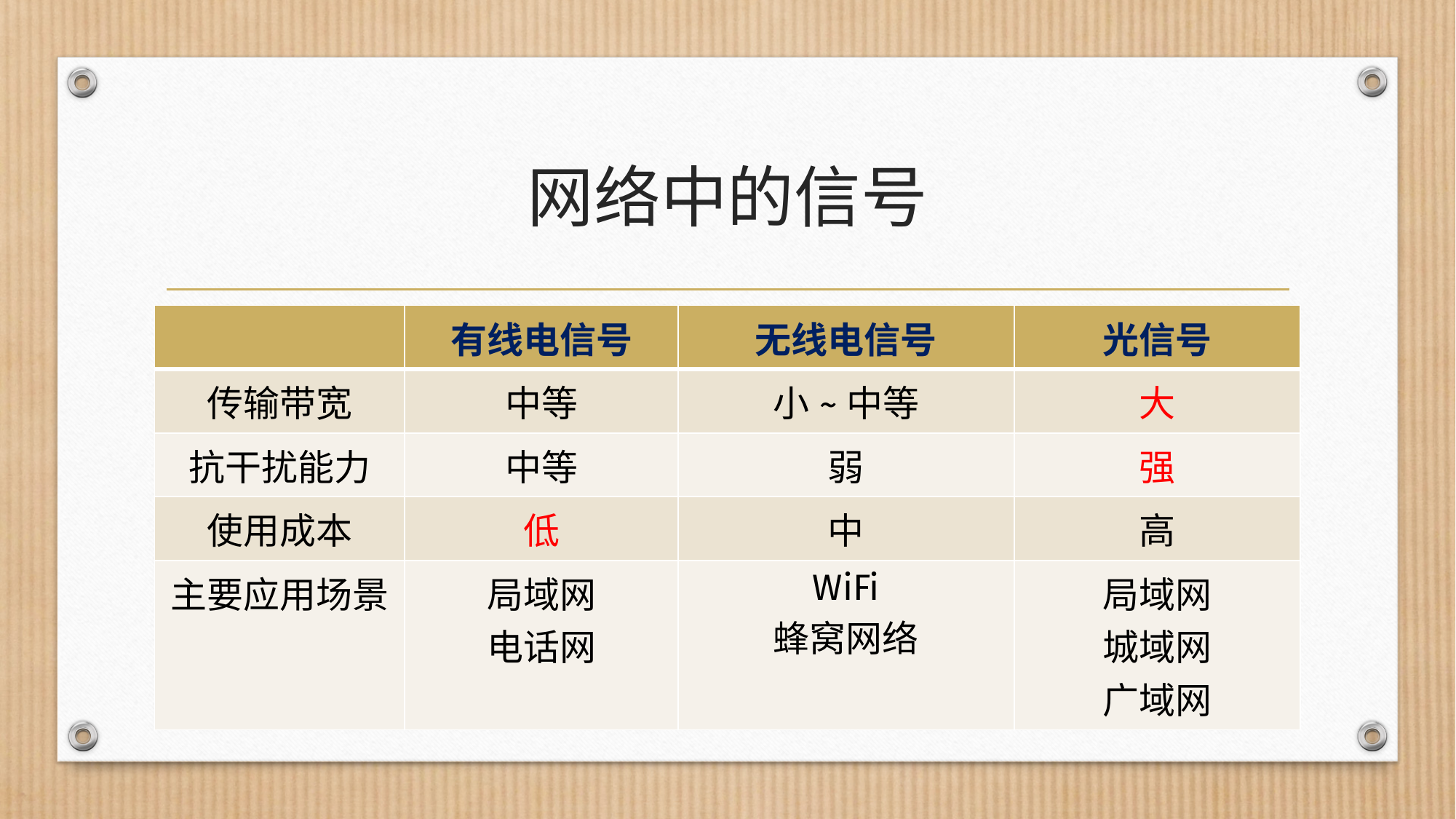

# 网络中的信号
|  | 有线电信号 | 无线电信号 | 光信号 |
| --- | --- | --- | --- |
| 传输带宽 | 中等 | 小~中等 | 大 |
| 抗干扰能力 | 中等 | 弱 | 强 |
| 使用成本 | 低 | 中 | 高 |
| 主要应用场景 | 局域网 电话网 | WiFi 蜂窝网络 | 局域网 城域网 广域网 |